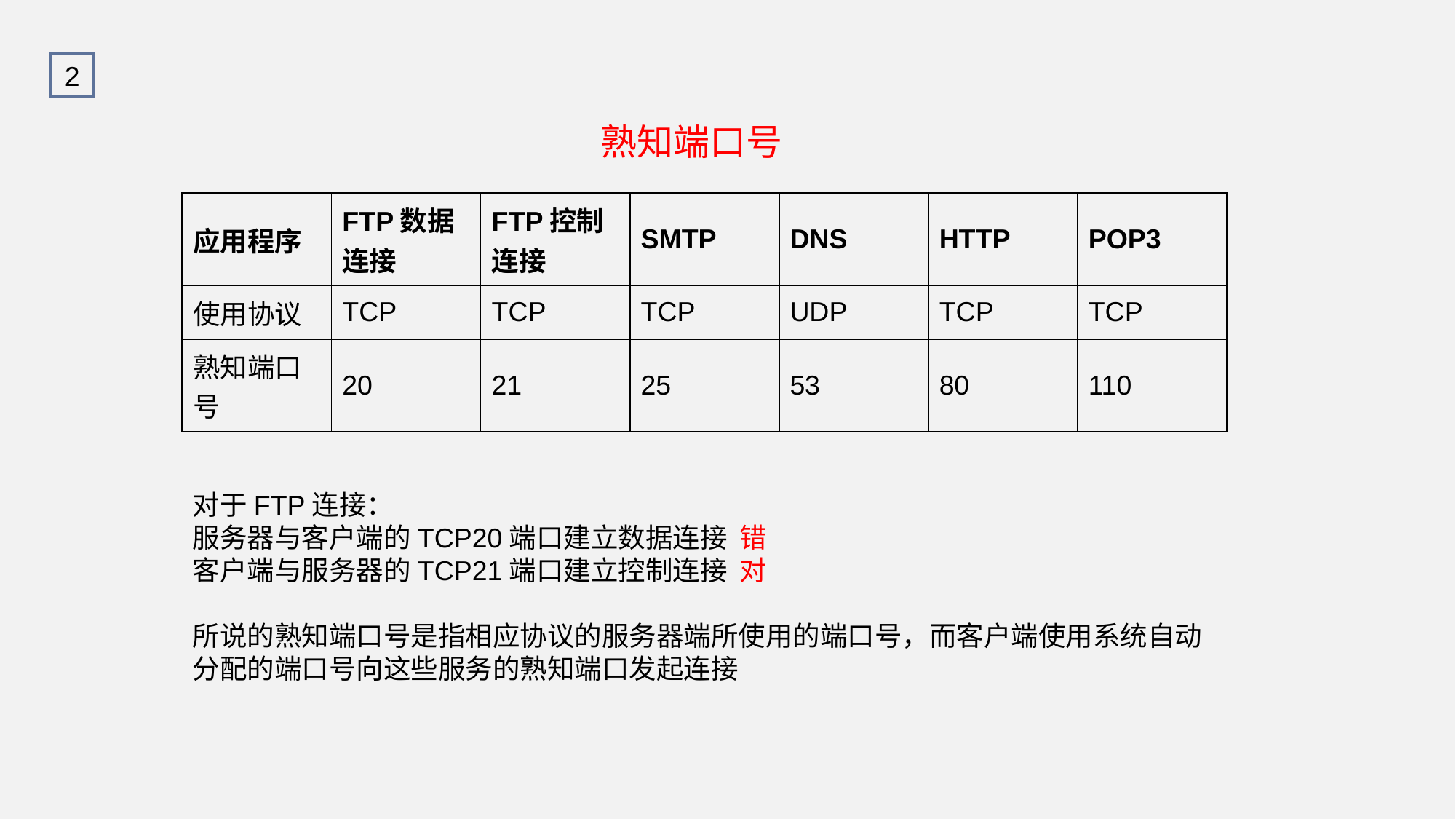

2
熟知端口号
| 应用程序 | FTP数据连接 | FTP控制连接 | SMTP | DNS | HTTP | POP3 |
| --- | --- | --- | --- | --- | --- | --- |
| 使用协议 | TCP | TCP | TCP | UDP | TCP | TCP |
| 熟知端口号 | 20 | 21 | 25 | 53 | 80 | 110 |
对于FTP连接：
服务器与客户端的TCP20端口建立数据连接  错
客户端与服务器的TCP21端口建立控制连接  对

所说的熟知端口号是指相应协议的服务器端所使用的端口号，而客户端使用系统自动分配的端口号向这些服务的熟知端口发起连接